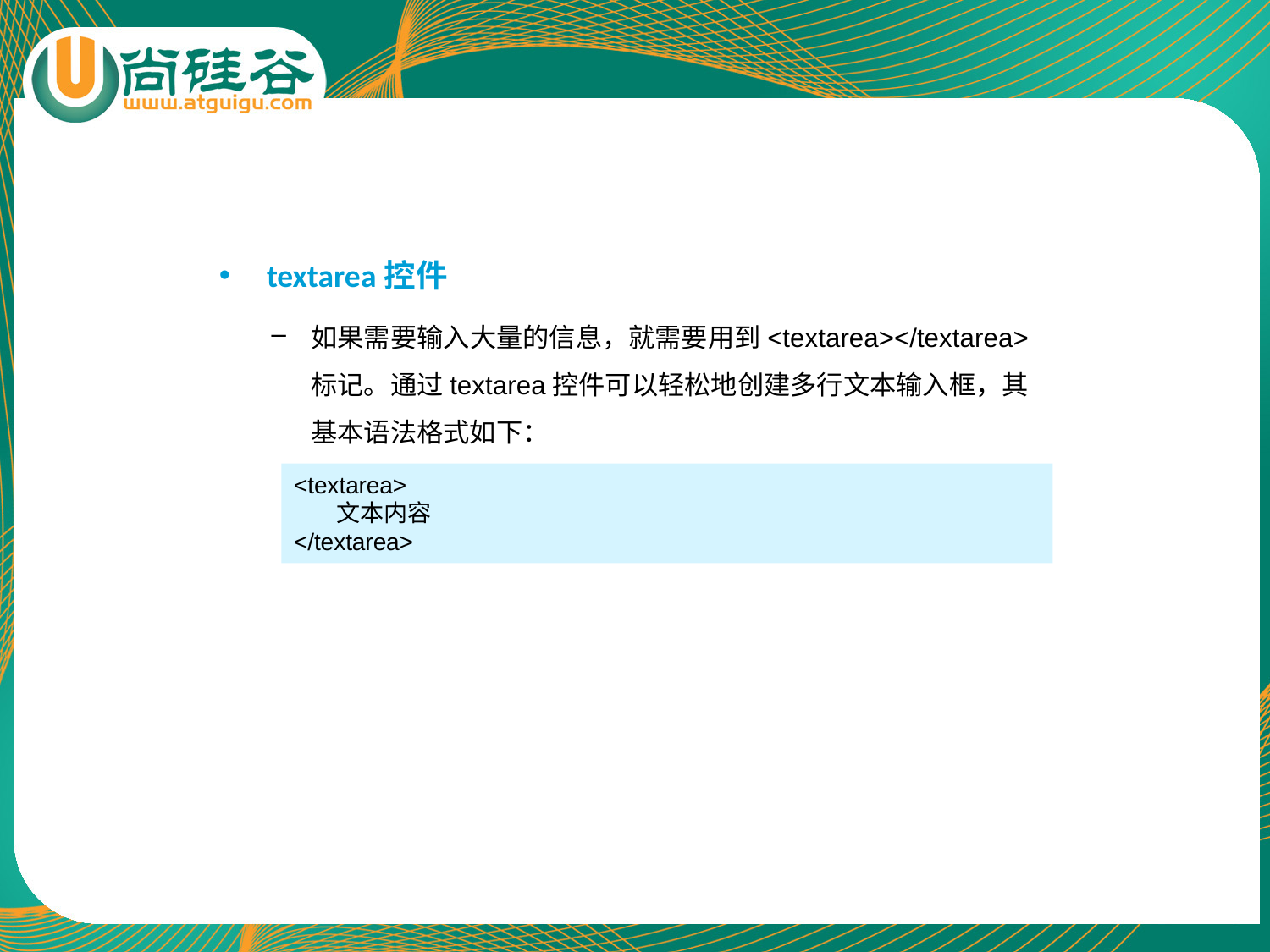

# textarea控件

如果需要输入大量的信息，就需要用到<textarea></textarea>标记。通过textarea控件可以轻松地创建多行文本输入框，其基本语法格式如下：
<textarea>
       文本内容
</textarea>